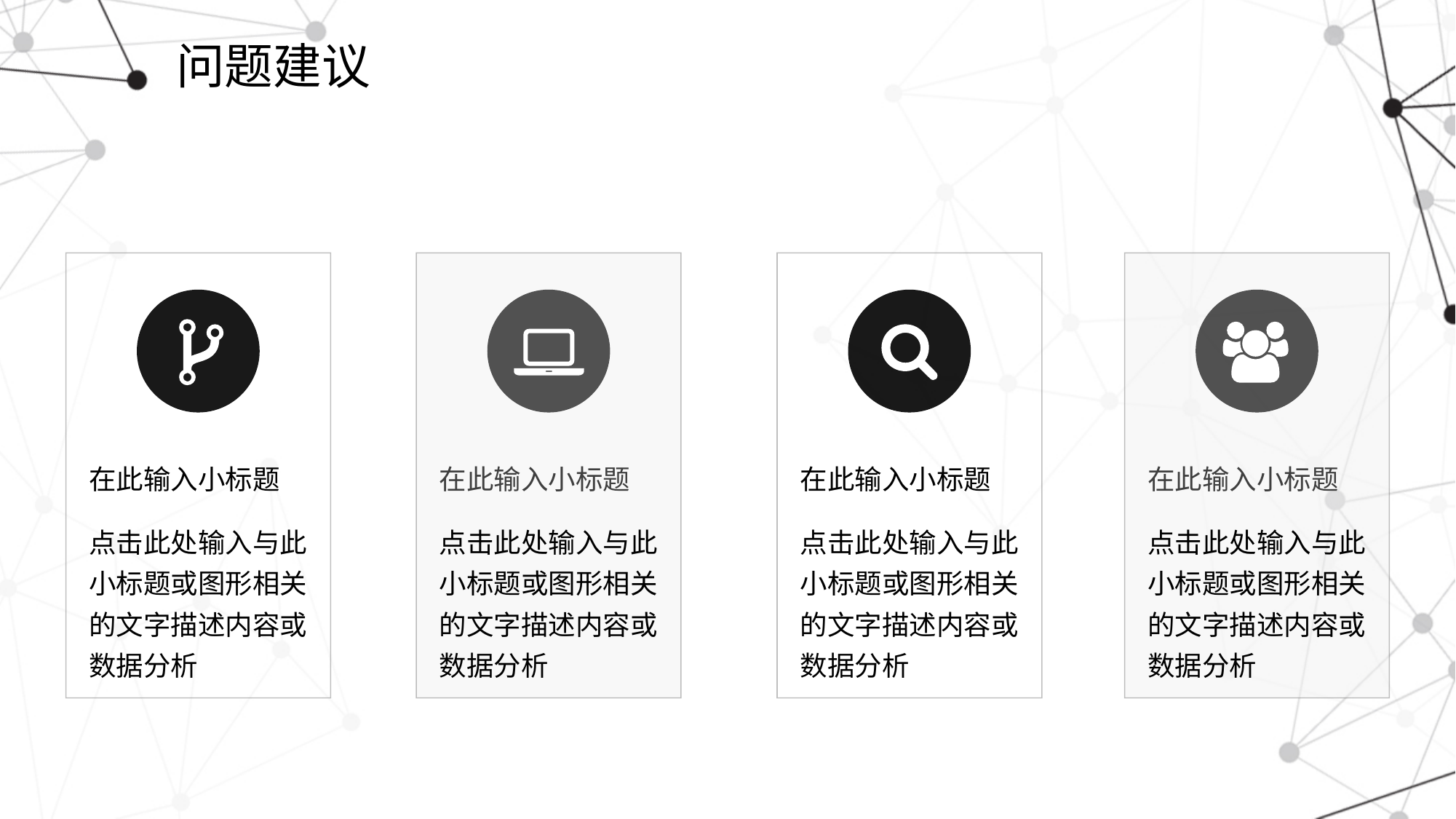

# 问题建议

在此输入小标题
在此输入小标题
在此输入小标题
在此输入小标题
点击此处输入与此小标题或图形相关的文字描述内容或数据分析
点击此处输入与此小标题或图形相关的文字描述内容或数据分析
点击此处输入与此小标题或图形相关的文字描述内容或数据分析
点击此处输入与此小标题或图形相关的文字描述内容或数据分析